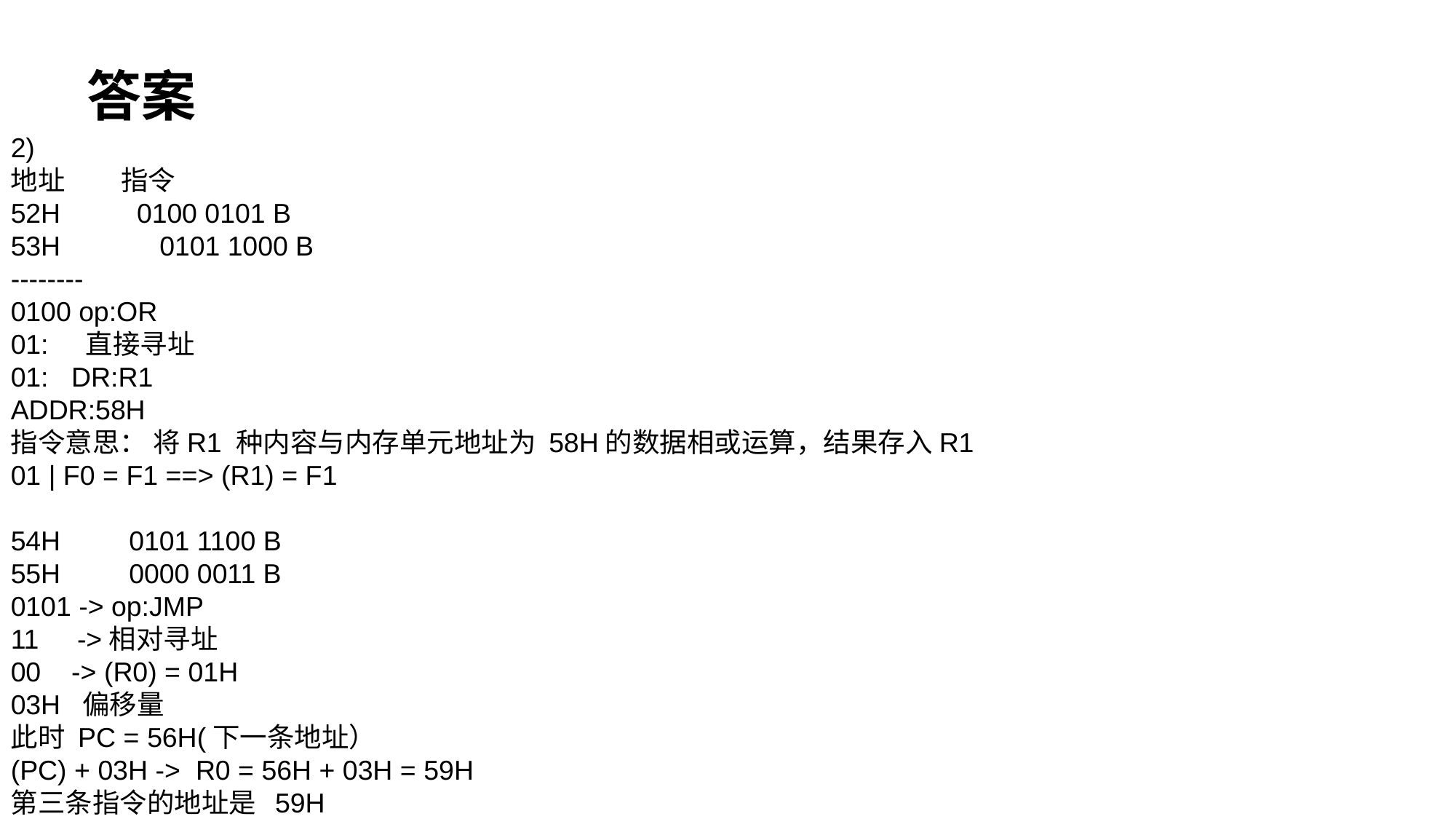

答案
2)
地址         指令
52H          0100 0101 B
53H             0101 1000 B
--------
0100 op:OR
01:    直接寻址
01:   DR:R1
ADDR:58H
指令意思： 将R1 种内容与内存单元地址为 58H的数据相或运算，结果存入R1
01 | F0 = F1 ==> (R1) = F1

54H         0101 1100 B
55H         0000 0011 B
0101 -> op:JMP
11     ->相对寻址
00    -> (R0) = 01H
03H  偏移量
此时 PC = 56H(下一条地址）
(PC) + 03H ->  R0 = 56H + 03H = 59H
第三条指令的地址是  59H